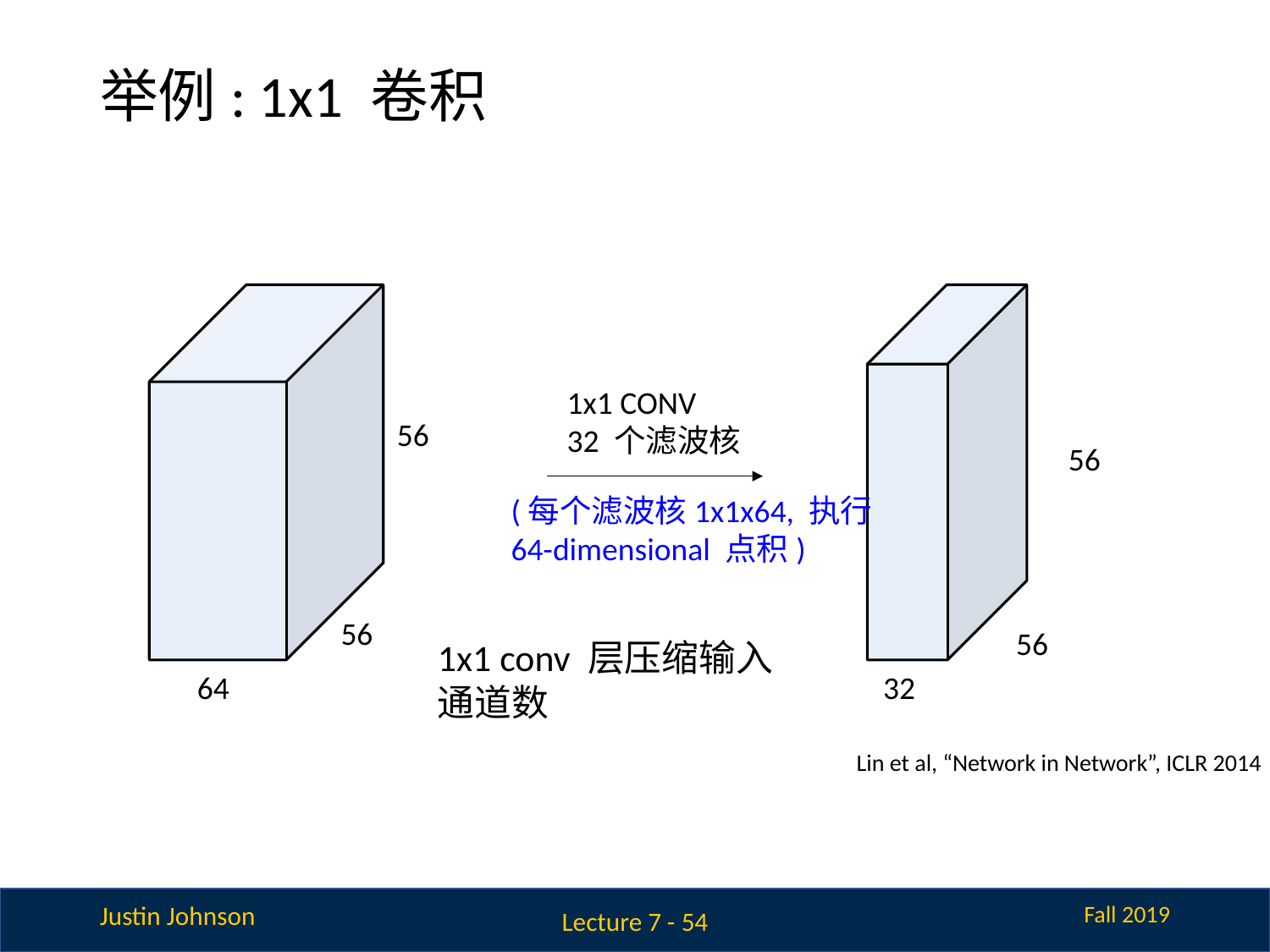

# 举例: 1x1 卷积

1x1 CONV
32 个滤波核
56
56
(每个滤波核1x1x64, 执行64-dimensional 点积)
56
56
1x1 conv 层压缩输入通道数
64
32
Lin et al, “Network in Network”, ICLR 2014
Lecture 7 - 54